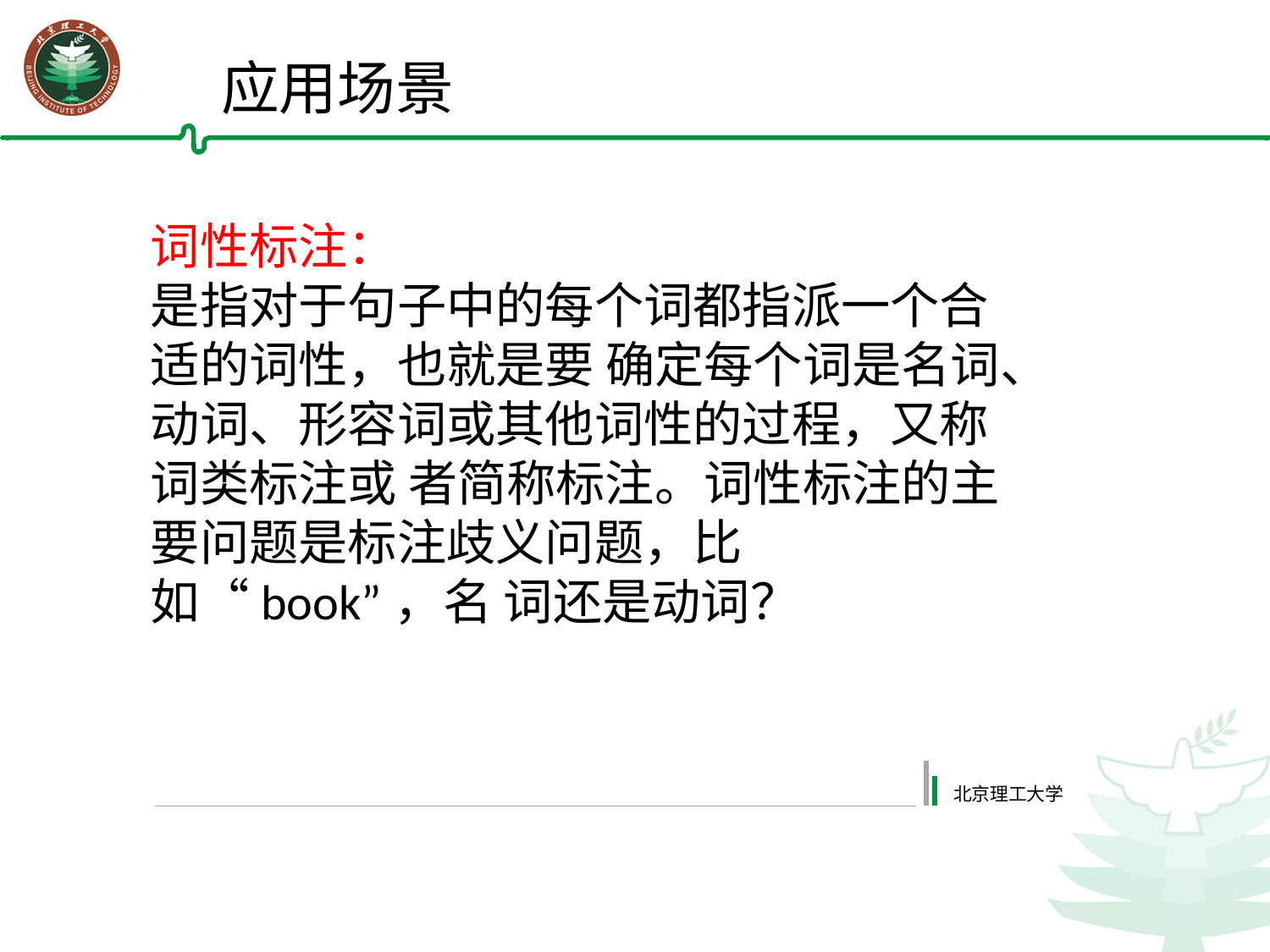

应用场景
词性标注：
是指对于句子中的每个词都指派一个合适的词性，也就是要 确定每个词是名词、动词、形容词或其他词性的过程，又称词类标注或 者简称标注。词性标注的主要问题是标注歧义问题，比如“book”，名 词还是动词？

北京理工大学